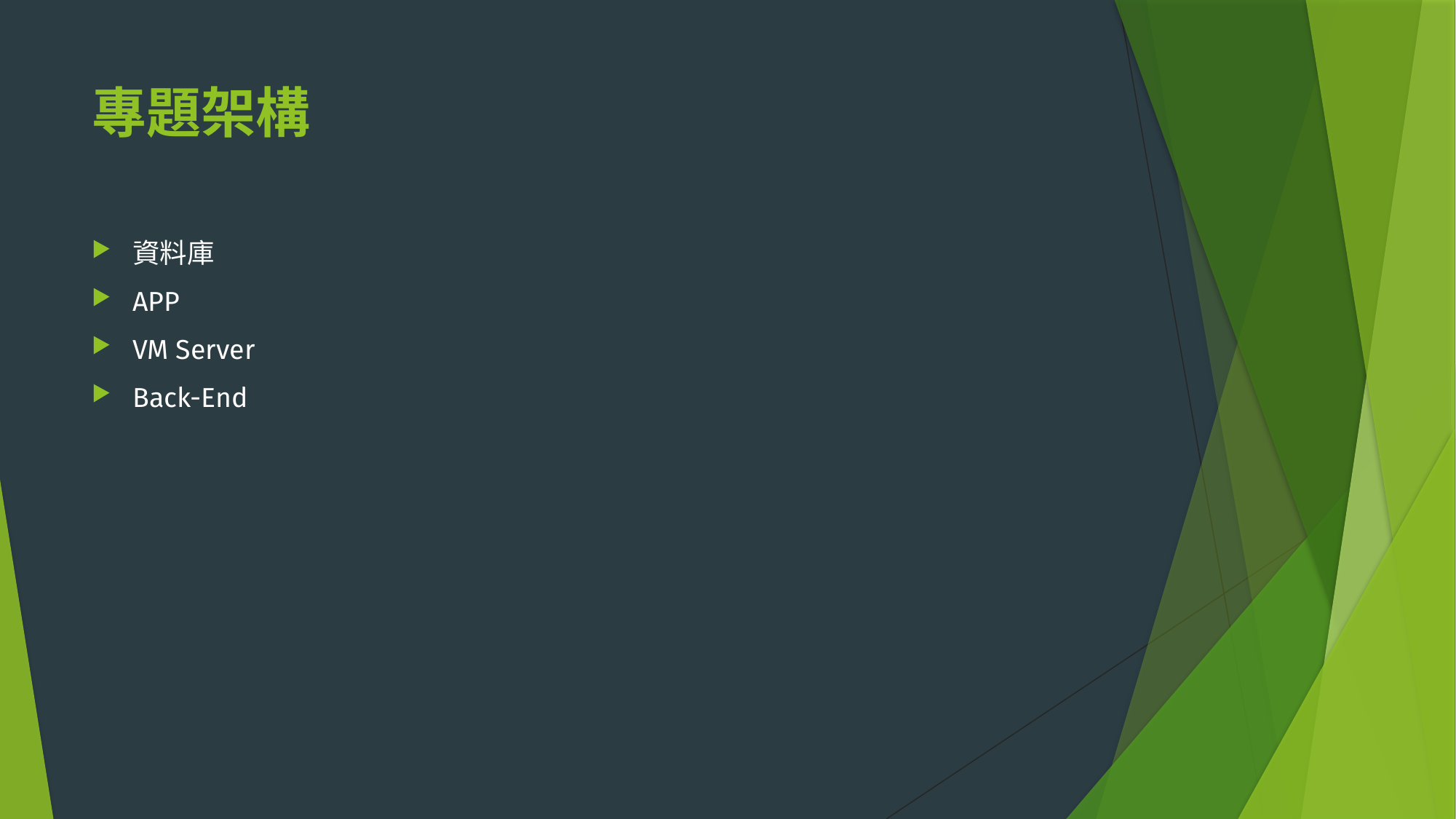

# 專題架構
資料庫
APP
VM Server
Back-End